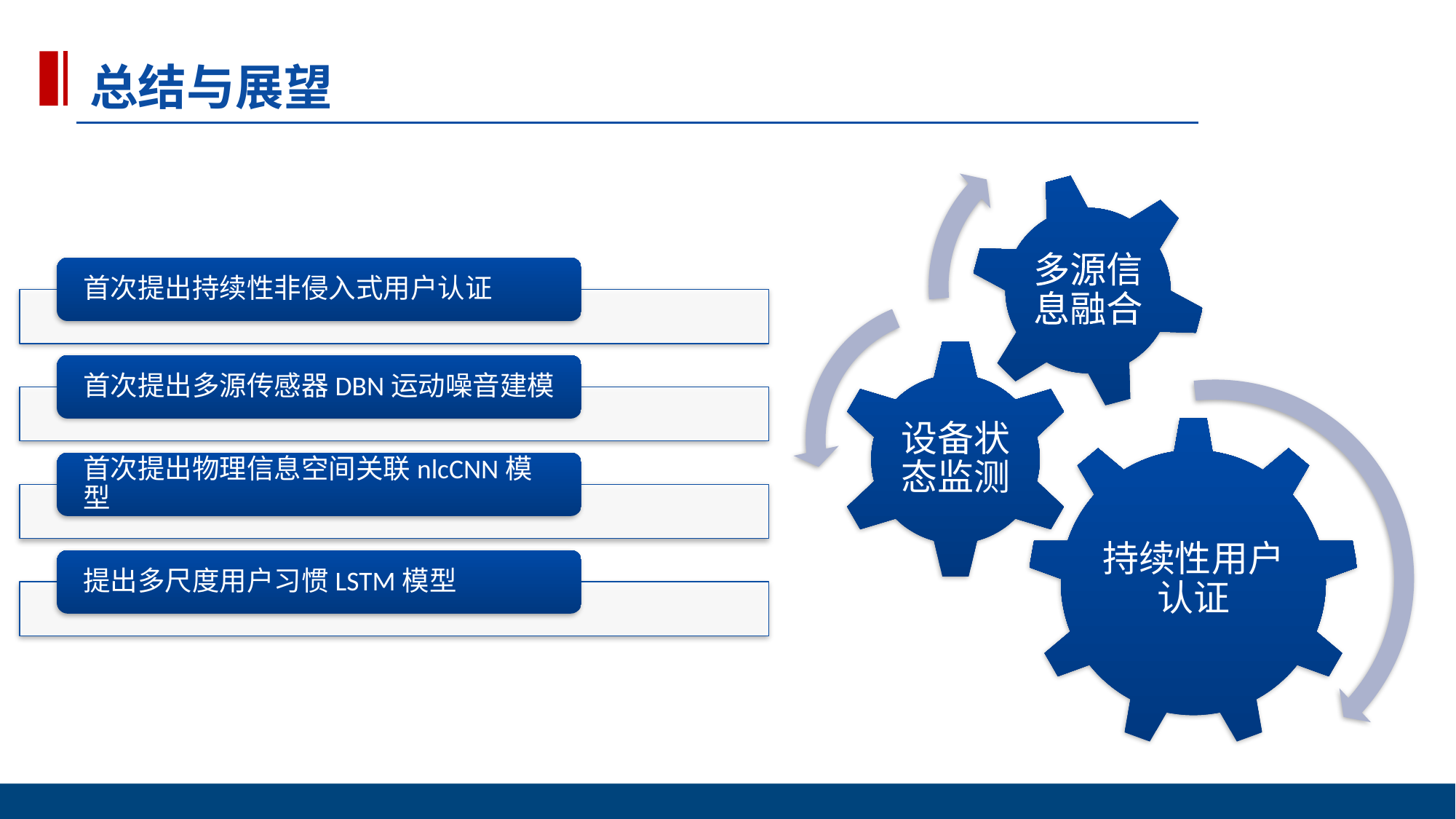

# 总结与展望
首次提出持续性非侵入式用户认证
首次提出多源传感器DBN运动噪音建模
首次提出物理信息空间关联nlcCNN模型
提出多尺度用户习惯LSTM模型
持续性用户认证
设备状态监测
多源信息融合